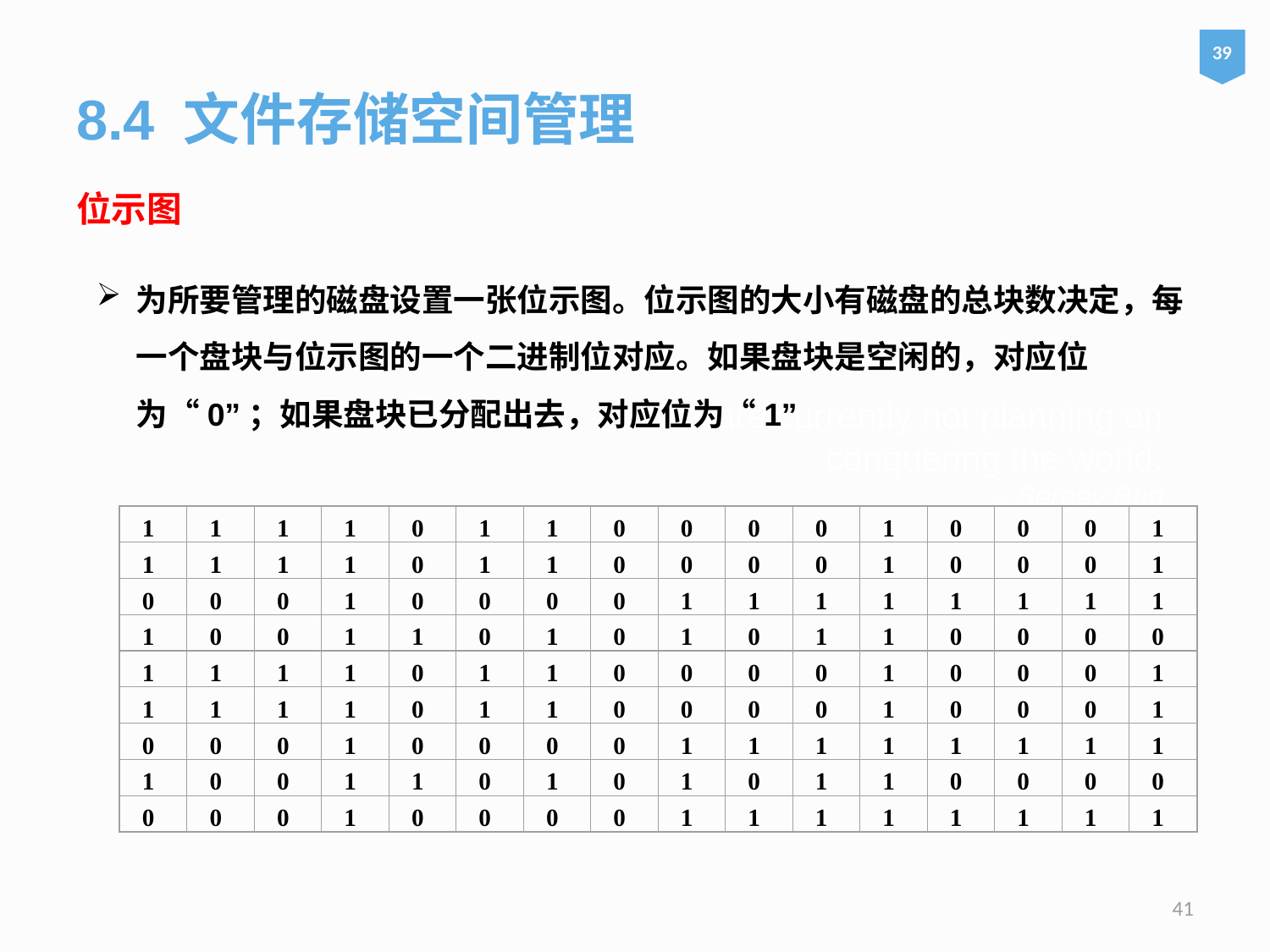

39
8.4 文件存储空间管理
位示图

为所要管理的磁盘设置一张位示图。位示图的大小有磁盘的总块数决定，每一个盘块与位示图的一个二进制位对应。如果盘块是空闲的，对应位为“0”；如果盘块已分配出去，对应位为“1”
# We are currently not planning on conquering the world. – Sergey Brin

1

1

1

1

0

1

1

0

0

0

0

1

0

0

0

1

1

1

1

1

0

1

1

0

0

0

0

1

0

0

0

1

0

0

0

1

0

0

0

0

1

1

1

1

1

1

1

1

1

0

0

1

1

0

1

0

1

0

1

1

0

0

0

0

1

1

1

1

0

1

1

0

0

0

0

1

0

0

0

1

1

1

1

1

0

1

1

0

0

0

0

1

0

0

0

1

0

0

0

1

0

0

0

0

1

1

1

1

1

1

1

1

1

0

0

1

1

0

1

0

1

0

1

1

0

0

0

0

0

0

0

1

0

0

0

0

1

1

1

1

1

1

1

1

41